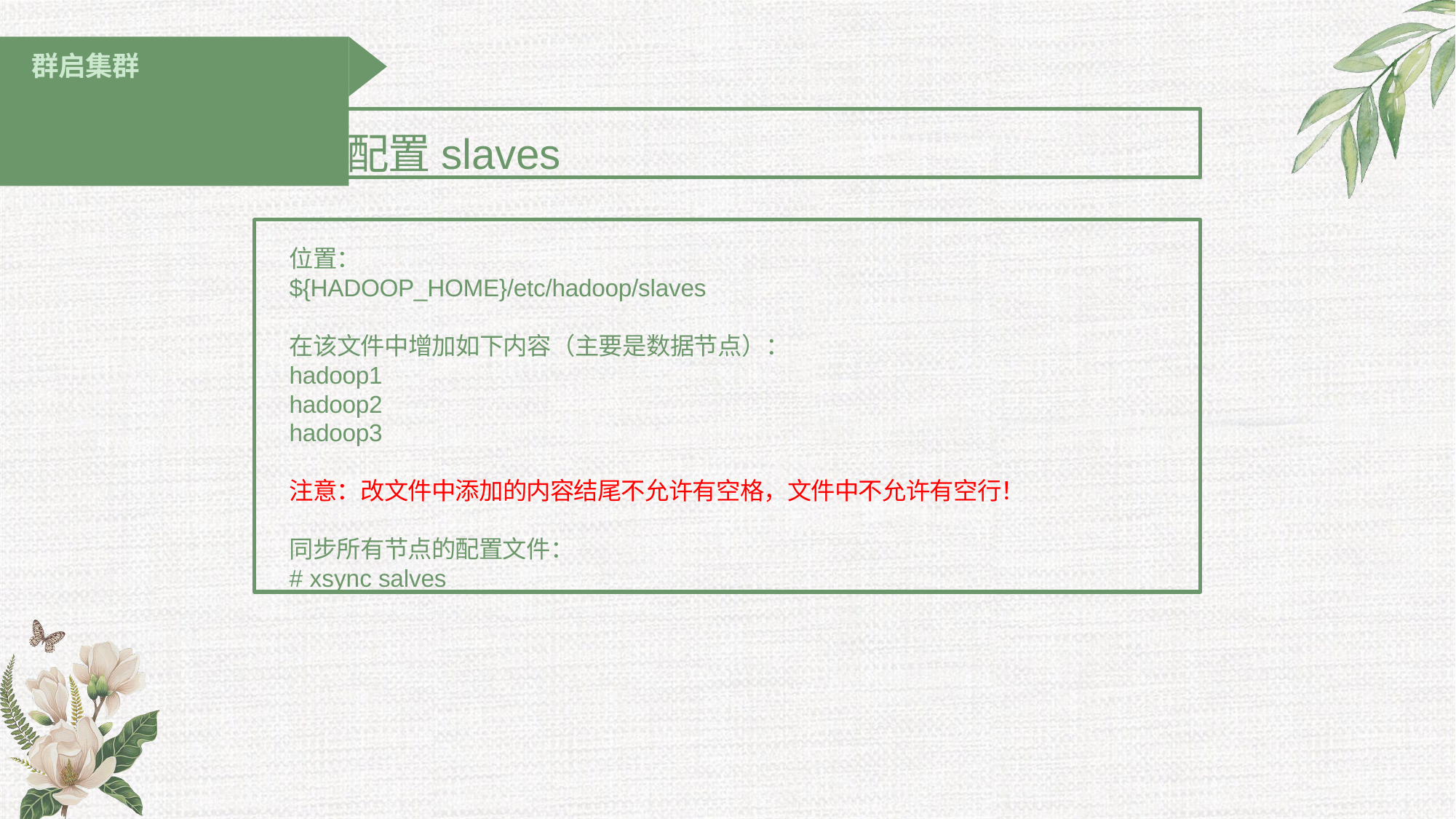

# 群启集群
1. 配置slaves
位置：
${HADOOP_HOME}/etc/hadoop/slaves
在该文件中增加如下内容（主要是数据节点）：
hadoop1 hadoop2 hadoop3
注意：改文件中添加的内容结尾不允许有空格，文件中不允许有空行！同步所有节点的配置文件：
# xsync salves